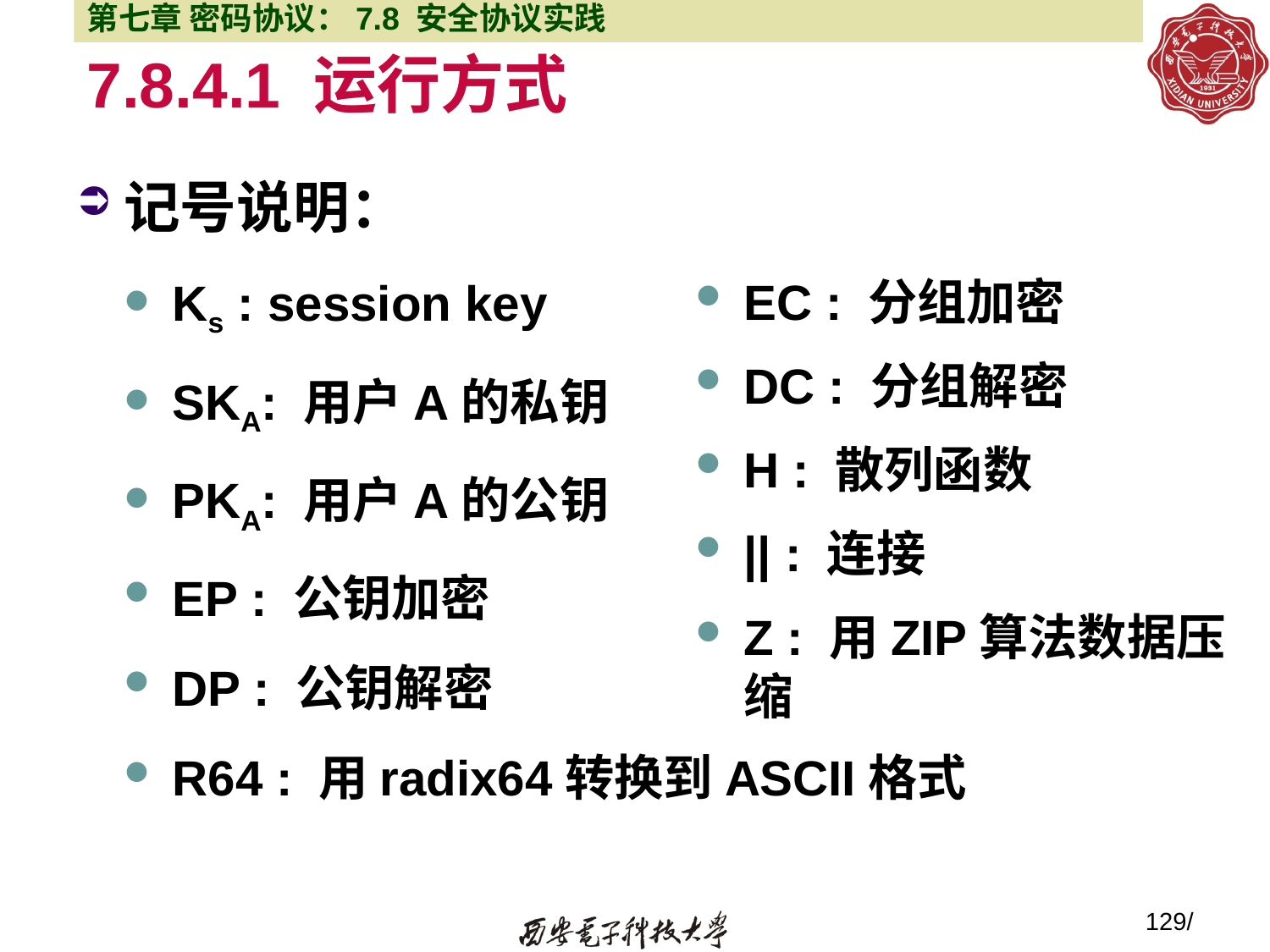

第七章 密码协议：7.8 安全协议实践
7.8.4.1 运行方式
记号说明：
Ks : session key
SKA: 用户A的私钥
PKA: 用户A的公钥
EP : 公钥加密
DP : 公钥解密
R64 : 用radix64转换到ASCII格式
EC : 分组加密
DC : 分组解密
H : 散列函数
|| : 连接
Z : 用ZIP算法数据压缩

129/